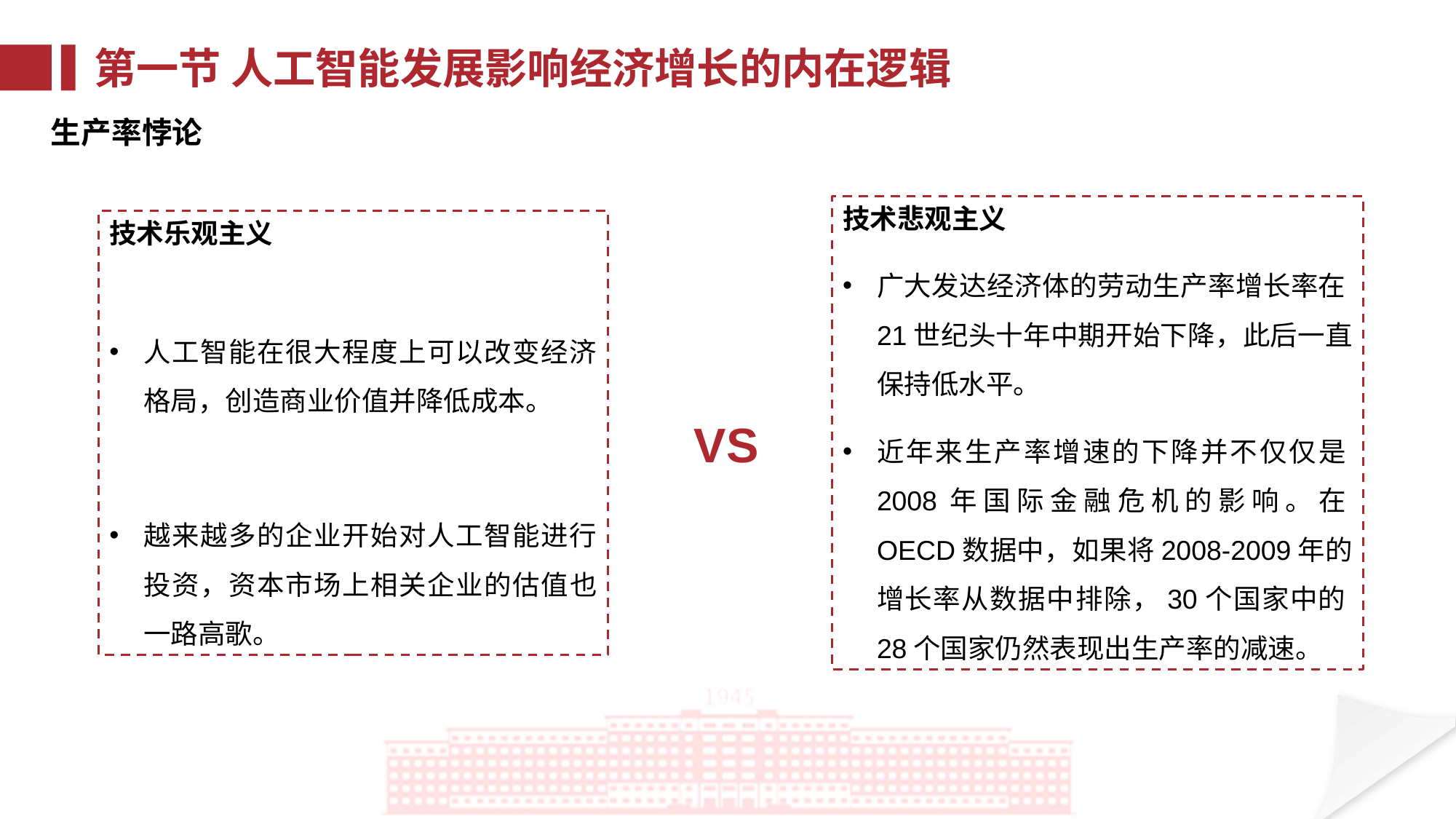

第一节 人工智能发展影响经济增长的内在逻辑
生产率悖论
技术悲观主义
广大发达经济体的劳动生产率增长率在21世纪头十年中期开始下降，此后一直保持低水平。
近年来生产率增速的下降并不仅仅是2008年国际金融危机的影响。在OECD数据中，如果将2008-2009年的增长率从数据中排除，30个国家中的28个国家仍然表现出生产率的减速。
技术乐观主义

人工智能在很大程度上可以改变经济格局，创造商业价值并降低成本。

越来越多的企业开始对人工智能进行投资，资本市场上相关企业的估值也一路高歌。
VS